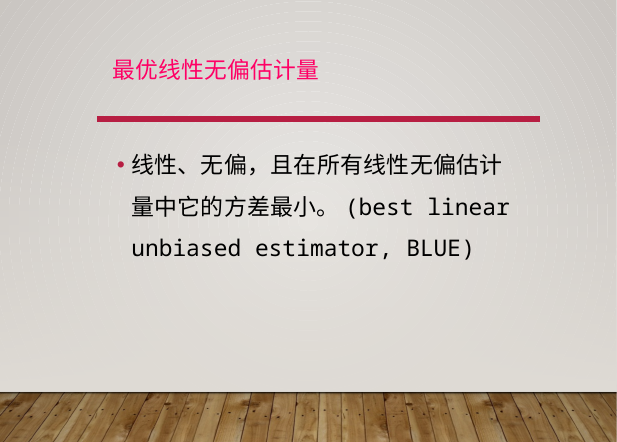

# 最优线性无偏估计量
线性、无偏，且在所有线性无偏估计量中它的方差最小。(best linear unbiased estimator, BLUE)